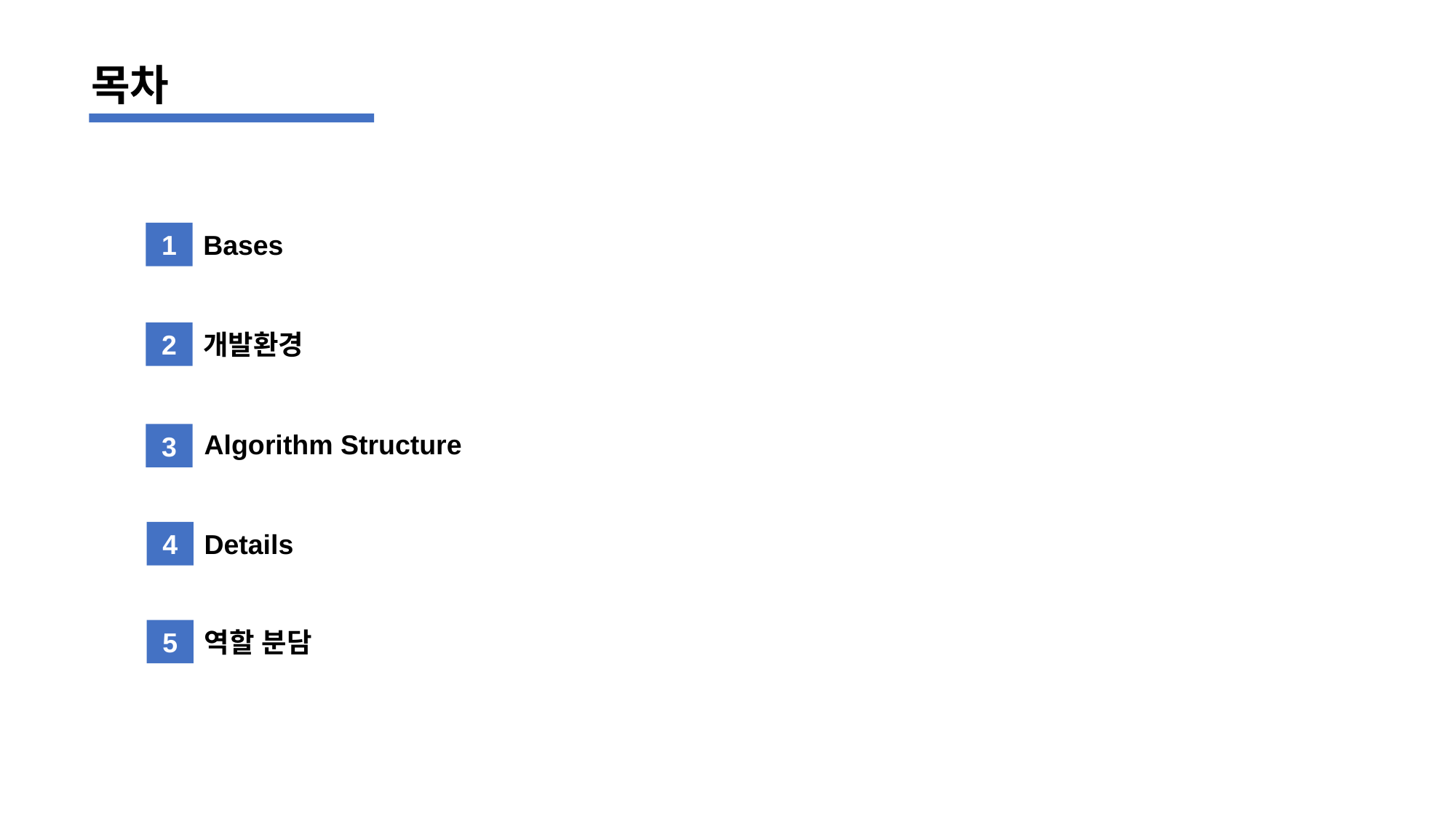

목차

1
Bases
2
개발환경
Algorithm Structure
3
4
Details
5
역할 분담